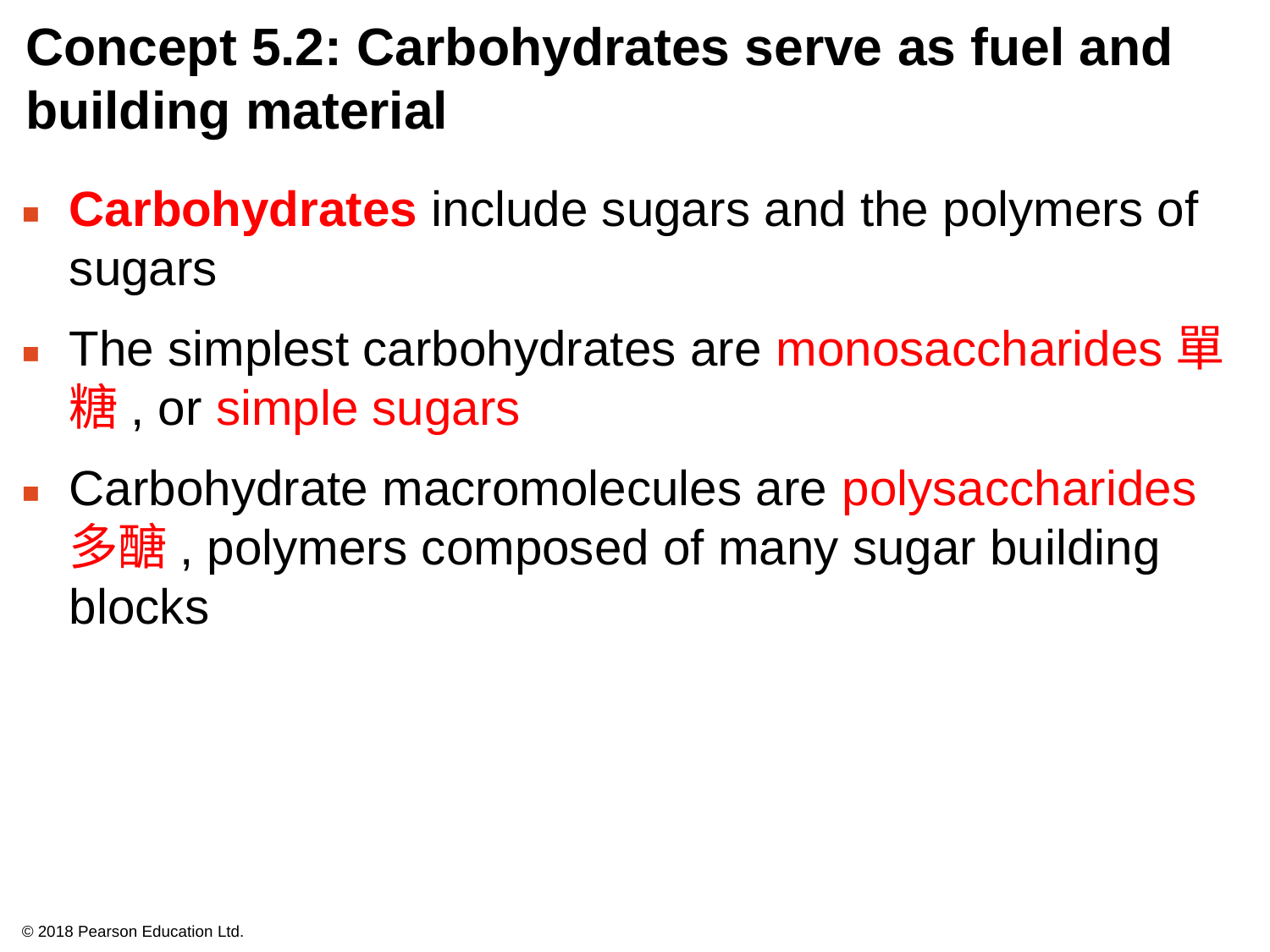

# Concept 5.2: Carbohydrates serve as fuel and building material
Carbohydrates include sugars and the polymers of sugars
The simplest carbohydrates are monosaccharides單糖, or simple sugars
Carbohydrate macromolecules are polysaccharides多醣, polymers composed of many sugar building blocks
© 2018 Pearson Education Ltd.